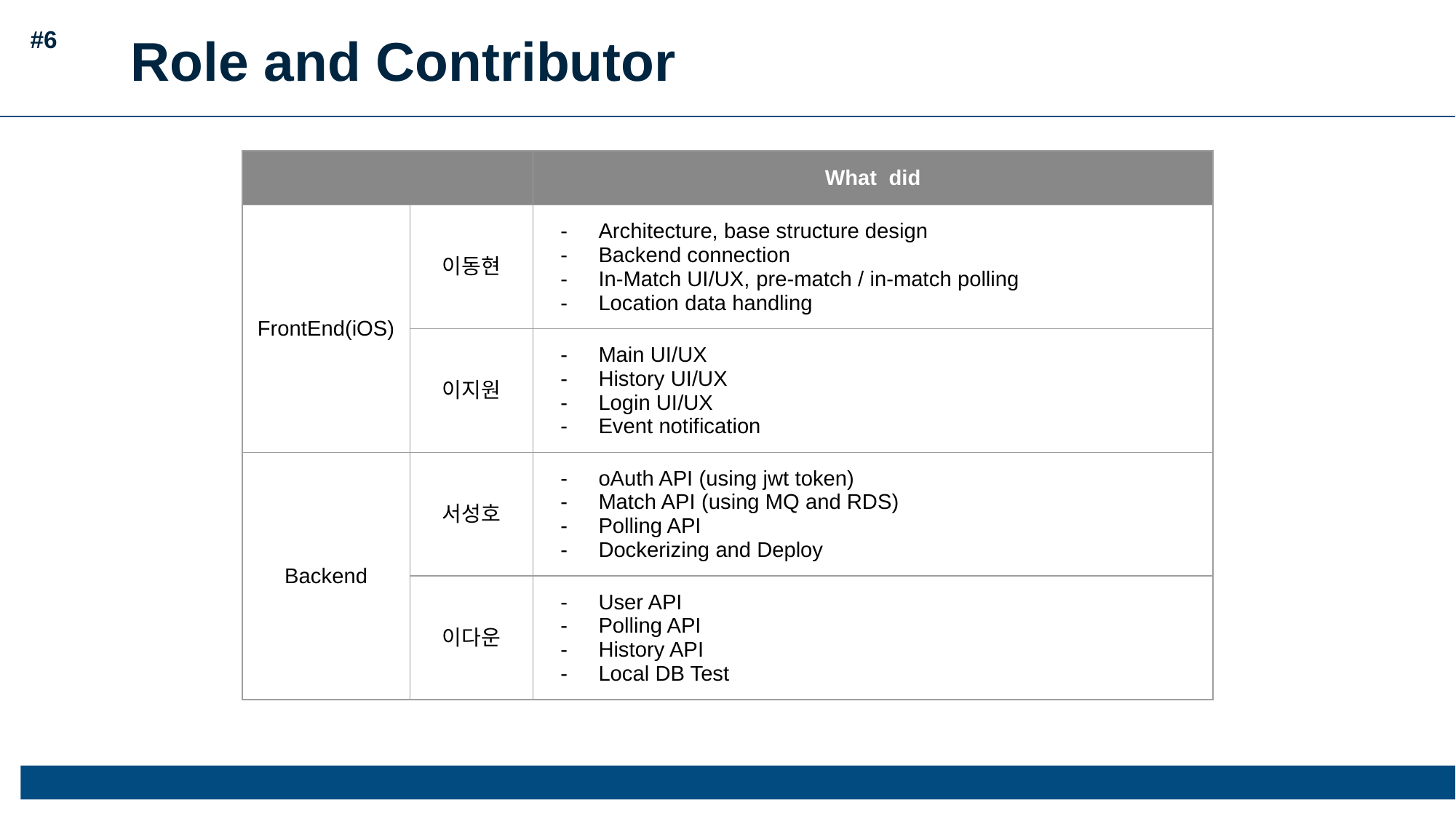

#6
Role and Contributor
|  |  | What did |  |
| --- | --- | --- | --- |
| FrontEnd(iOS) | 이동현 | Architecture, base structure design Backend connection In-Match UI/UX, pre-match / in-match polling Location data handling |  |
|  | 이지원 | Main UI/UX History UI/UX Login UI/UX Event notification |  |
| Backend | 서성호 | oAuth API (using jwt token) Match API (using MQ and RDS) Polling API Dockerizing and Deploy |  |
|  | 이다운 | User API Polling API History API Local DB Test |  |